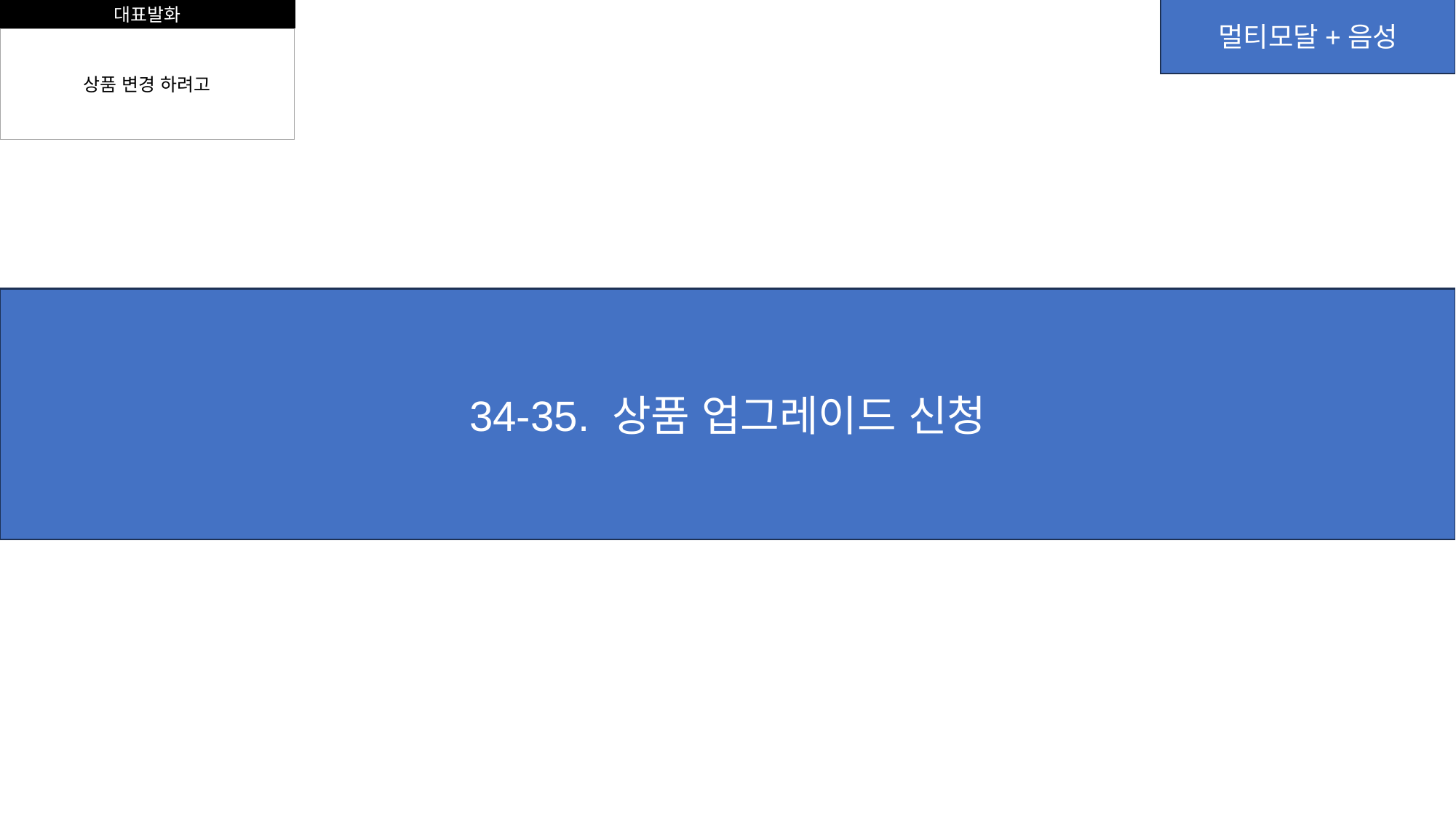

대표발화
멀티모달+음성
상품 변경 하려고
34-35. 상품 업그레이드 신청